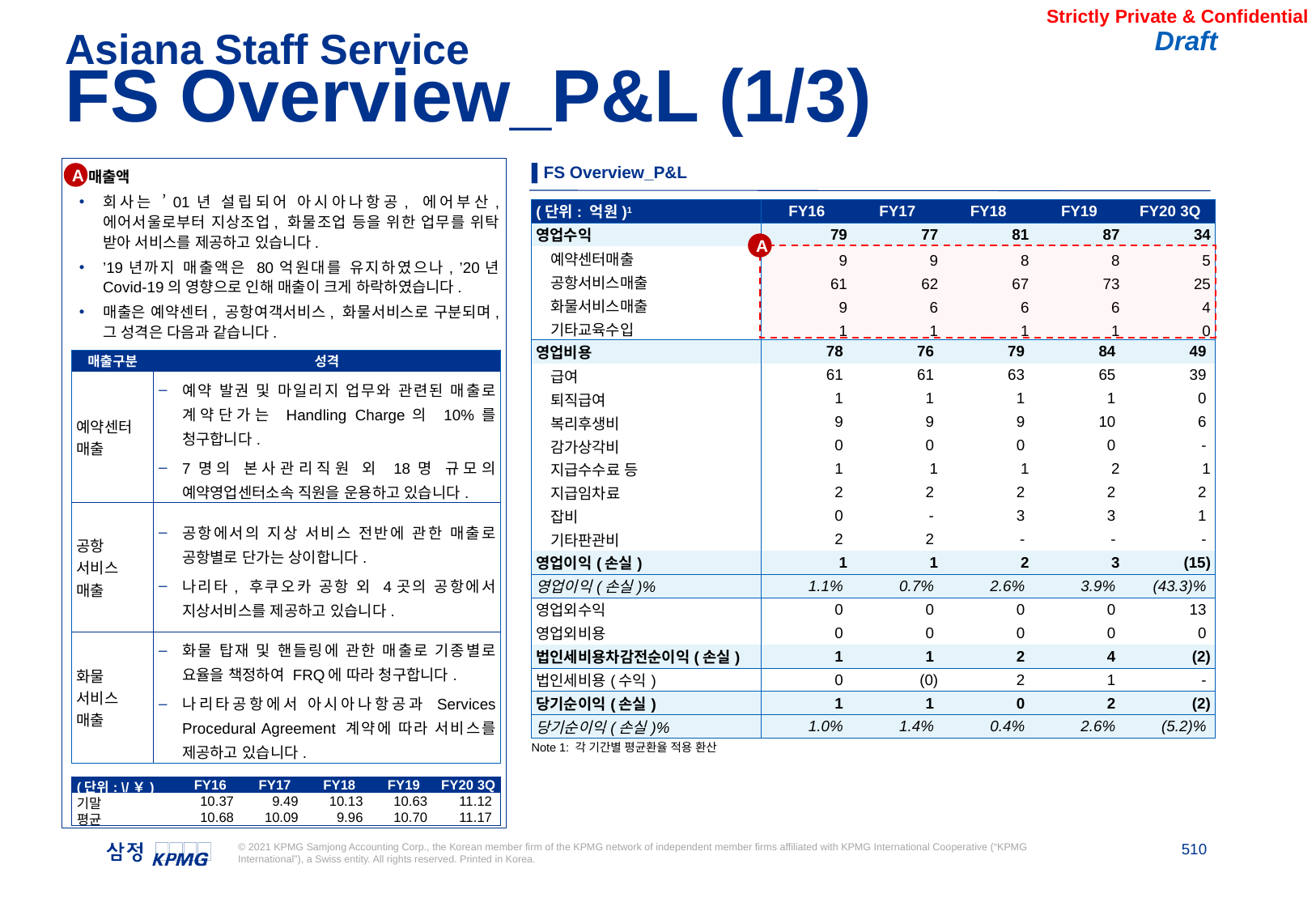

Asiana Staff Service
FS Overview_P&L (1/3)
▌FS Overview_P&L

매출액
회사는 ’01년 설립되어 아시아나항공, 에어부산, 에어서울로부터 지상조업, 화물조업 등을 위한 업무를 위탁 받아 서비스를 제공하고 있습니다.
’19년까지 매출액은 80억원대를 유지하였으나, ’20년 Covid-19의 영향으로 인해 매출이 크게 하락하였습니다.
매출은 예약센터, 공항여객서비스, 화물서비스로 구분되며, 그 성격은 다음과 같습니다.

A
| (단위: 억원)1 | FY16 | FY17 | FY18 | FY19 | FY20 3Q |
| --- | --- | --- | --- | --- | --- |
| 영업수익 | 79 | 77 | 81 | 87 | 34 |
| 예약센터매출 | 9 | 9 | 8 | 8 | 5 |
| 공항서비스매출 | 61 | 62 | 67 | 73 | 25 |
| 화물서비스매출 | 9 | 6 | 6 | 6 | 4 |
| 기타교육수입 | 1 | 1 | 1 | 1 | 0 |
| 영업비용 | 78 | 76 | 79 | 84 | 49 |
| 급여 | 61 | 61 | 63 | 65 | 39 |
| 퇴직급여 | 1 | 1 | 1 | 1 | 0 |
| 복리후생비 | 9 | 9 | 9 | 10 | 6 |
| 감가상각비 | 0 | 0 | 0 | 0 | - |
| 지급수수료 등 | 1 | 1 | 1 | 2 | 1 |
| 지급임차료 | 2 | 2 | 2 | 2 | 2 |
| 잡비 | 0 | - | 3 | 3 | 1 |
| 기타판관비 | 2 | 2 | - | - | - |
| 영업이익(손실) | 1 | 1 | 2 | 3 | (15) |
| 영업이익(손실)% | 1.1% | 0.7% | 2.6% | 3.9% | (43.3)% |
| 영업외수익 | 0 | 0 | 0 | 0 | 13 |
| 영업외비용 | 0 | 0 | 0 | 0 | 0 |
| 법인세비용차감전순이익(손실) | 1 | 1 | 2 | 4 | (2) |
| 법인세비용(수익) | 0 | (0) | 2 | 1 | - |
| 당기순이익(손실) | 1 | 1 | 0 | 2 | (2) |
| 당기순이익(손실)% | 1.0% | 1.4% | 0.4% | 2.6% | (5.2)% |
A

| 매출구분 | 성격 |
| --- | --- |
| 예약센터 매출 | 예약 발권 및 마일리지 업무와 관련된 매출로 계약단가는 Handling Charge의 10%를 청구합니다. 7명의 본사관리직원 외 18명 규모의 예약영업센터소속 직원을 운용하고 있습니다. |
| 공항 서비스 매출 | 공항에서의 지상 서비스 전반에 관한 매출로 공항별로 단가는 상이합니다. 나리타, 후쿠오카 공항 외 4곳의 공항에서 지상서비스를 제공하고 있습니다. |
| 화물 서비스 매출 | 화물 탑재 및 핸들링에 관한 매출로 기종별로 요율을 책정하여 FRQ에 따라 청구합니다. 나리타공항에서 아시아나항공과 Services Procedural Agreement 계약에 따라 서비스를 제공하고 있습니다. |
Note 1: 각 기간별 평균환율 적용 환산
| (단위: \/￥) | FY16 | FY17 | FY18 | FY19 | FY20 3Q |
| --- | --- | --- | --- | --- | --- |
| 기말 | 10.37 | 9.49 | 10.13 | 10.63 | 11.12 |
| 평균 | 10.68 | 10.09 | 9.96 | 10.70 | 11.17 |